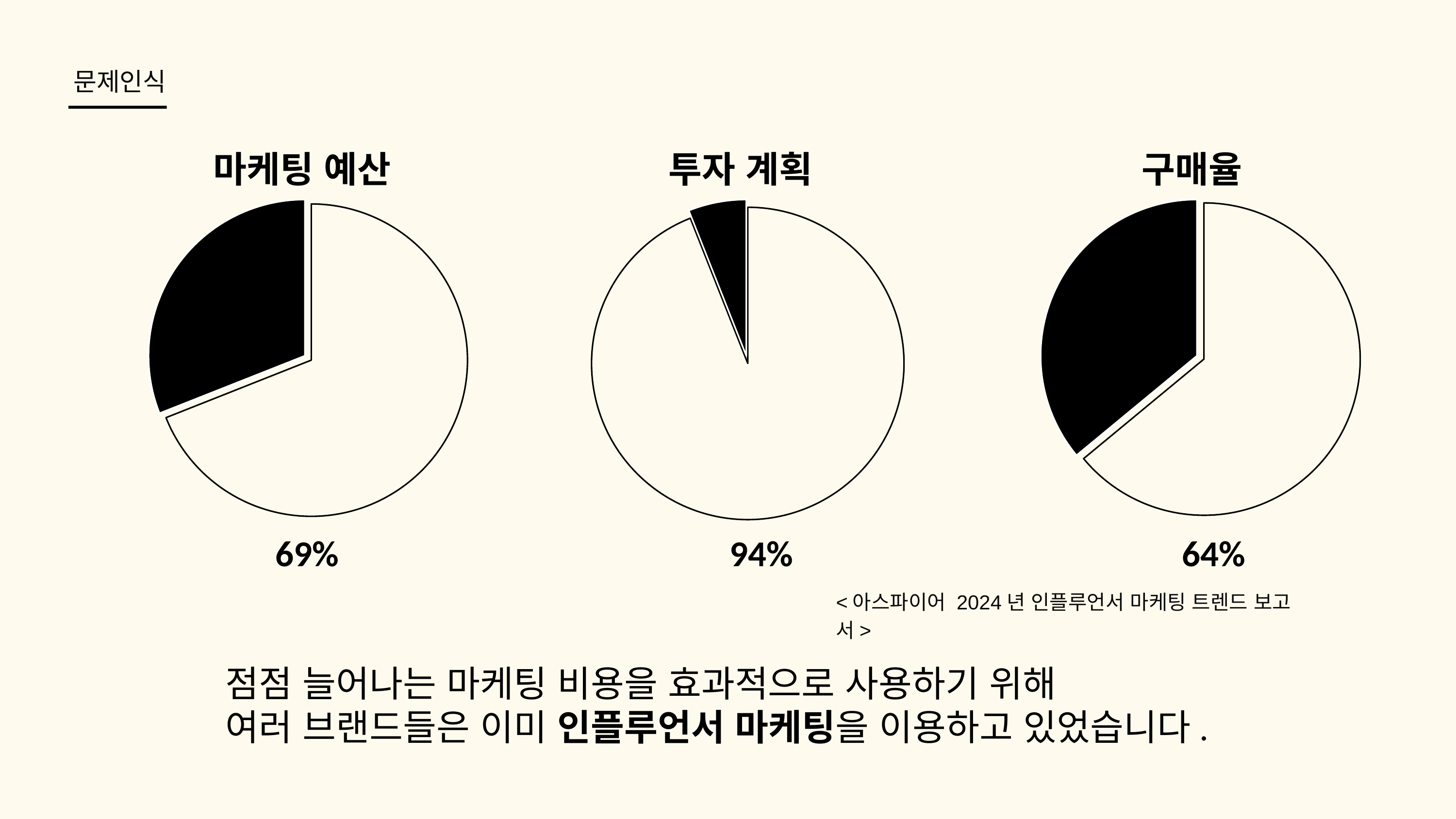

문제인식

마케팅 예산
투자 계획
구매율

### Chart

| Category | 열1 |
|---|---|
| 1분기 | 6.9 |
| 2분기 | 3.1 |

### Chart

| Category | 열1 |
|---|---|
| 1분기 | 9.4 |
| 2분기 | 0.6 |

### Chart

| Category | 열1 |
|---|---|
| 1분기 | 6.4 |
| 2분기 | 3.6 |
94%
69%
64%
<아스파이어 2024년 인플루언서 마케팅 트렌드 보고서>
점점 늘어나는 마케팅 비용을 효과적으로 사용하기 위해
여러 브랜드들은 이미 인플루언서 마케팅을 이용하고 있었습니다.